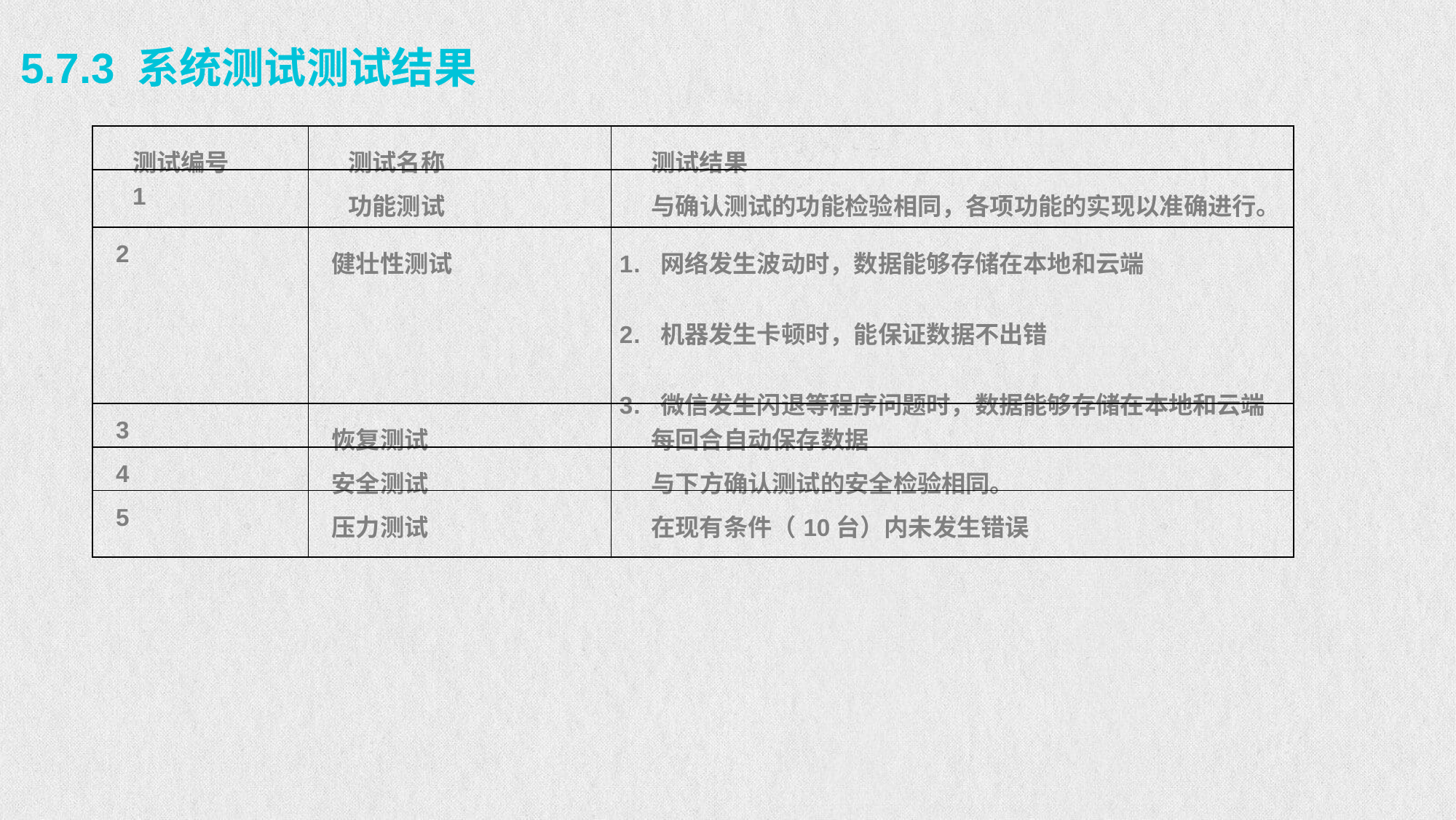

5.7.3 系统测试测试结果
| 测试编号 | 测试名称 | 测试结果 |
| --- | --- | --- |
| 1 | 功能测试 | 与确认测试的功能检验相同，各项功能的实现以准确进行。 |
| 2 | 健壮性测试 | 网络发生波动时，数据能够存储在本地和云端 机器发生卡顿时，能保证数据不出错 微信发生闪退等程序问题时，数据能够存储在本地和云端 |
| 3 | 恢复测试 | 每回合自动保存数据 |
| 4 | 安全测试 | 与下方确认测试的安全检验相同。 |
| 5 | 压力测试 | 在现有条件（10台）内未发生错误 |